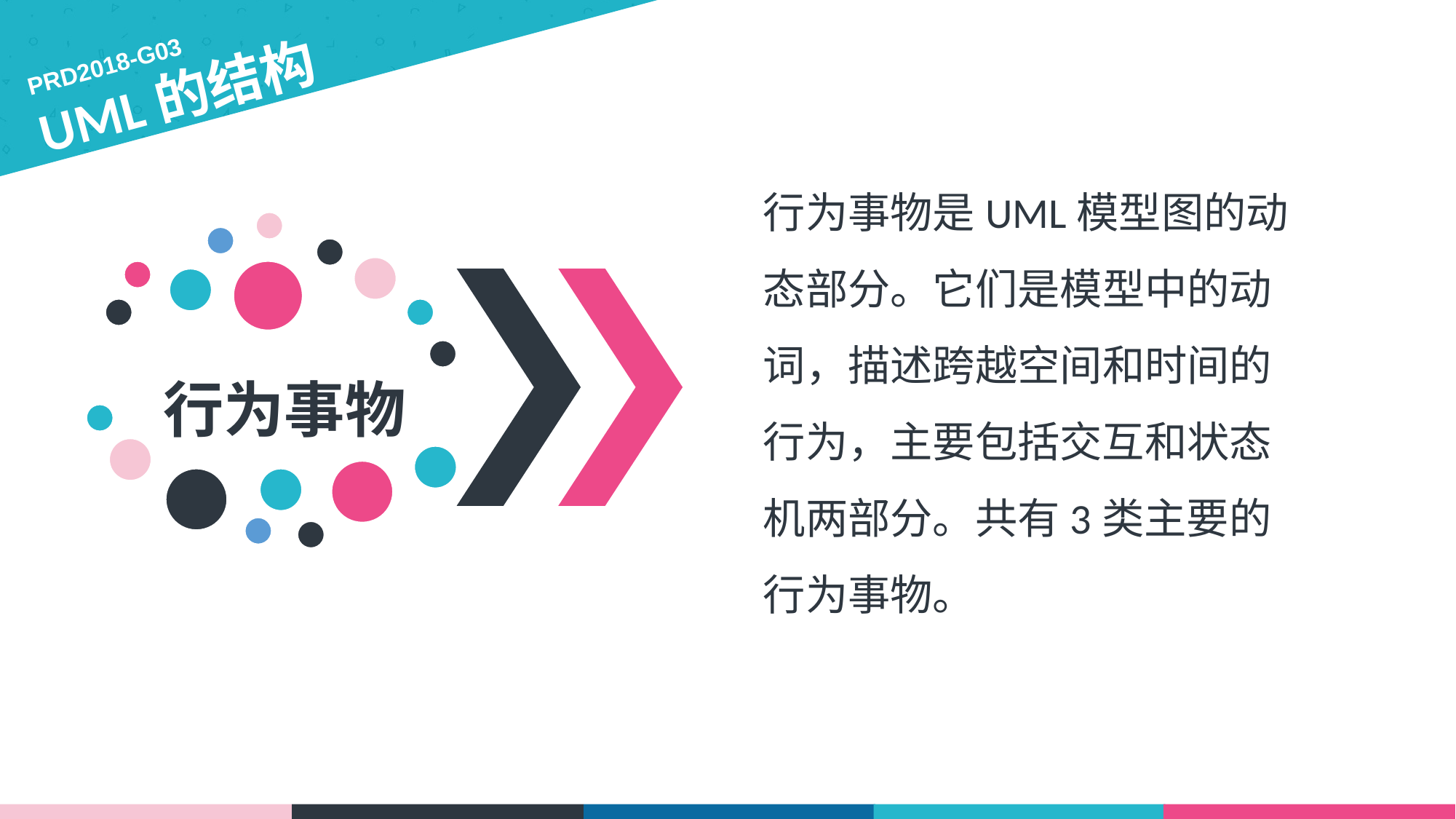

PRD2018-G03
UML的结构
行为事物是UML模型图的动态部分。它们是模型中的动词，描述跨越空间和时间的行为，主要包括交互和状态机两部分。共有3类主要的行为事物。

行为事物